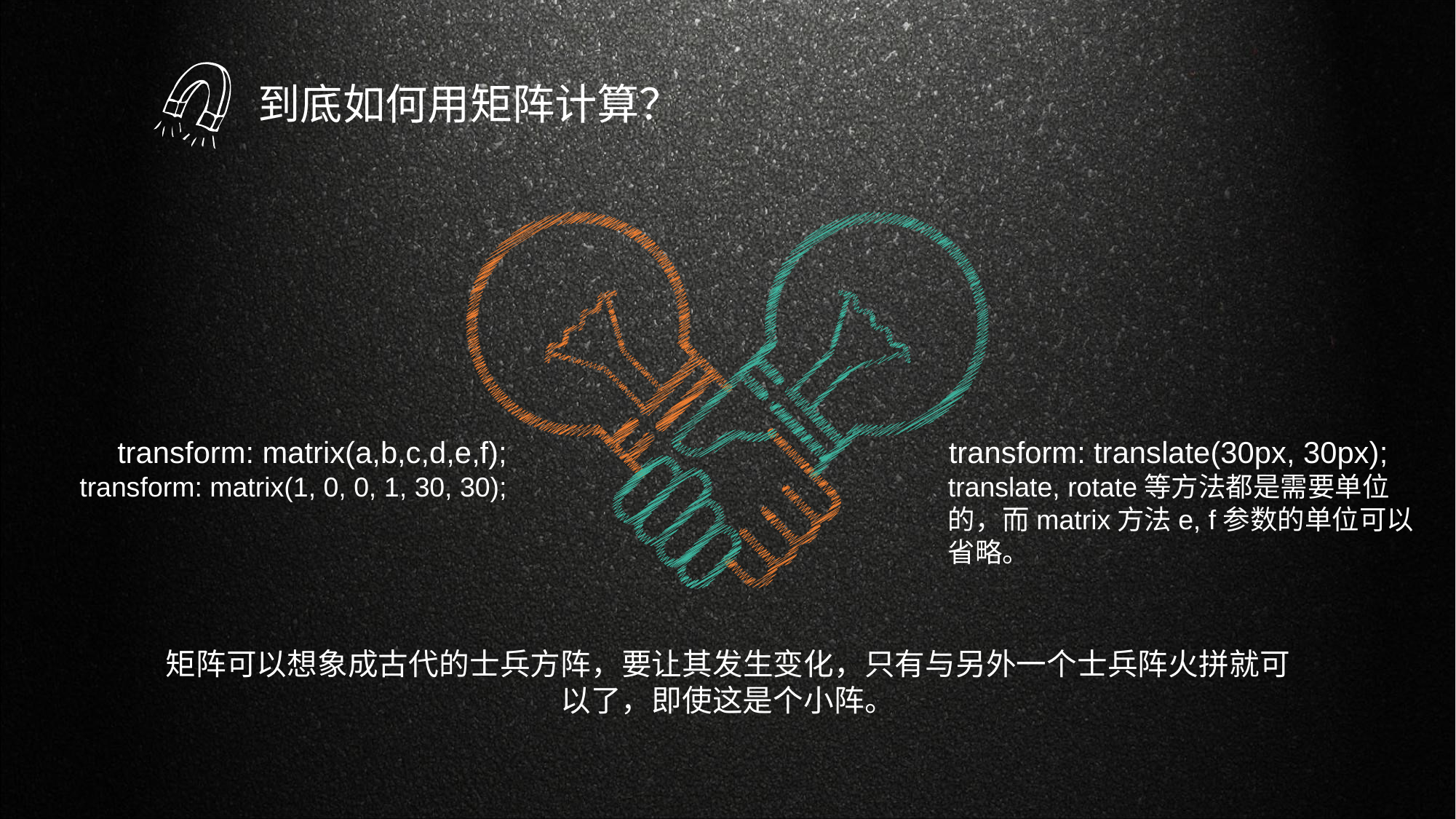

到底如何用矩阵计算？

 transform: matrix(a,b,c,d,e,f);
transform: matrix(1, 0, 0, 1, 30, 30);
transform: translate(30px, 30px);
translate, rotate等方法都是需要单位的，而matrix方法e, f参数的单位可以省略。
矩阵可以想象成古代的士兵方阵，要让其发生变化，只有与另外一个士兵阵火拼就可以了，即使这是个小阵。